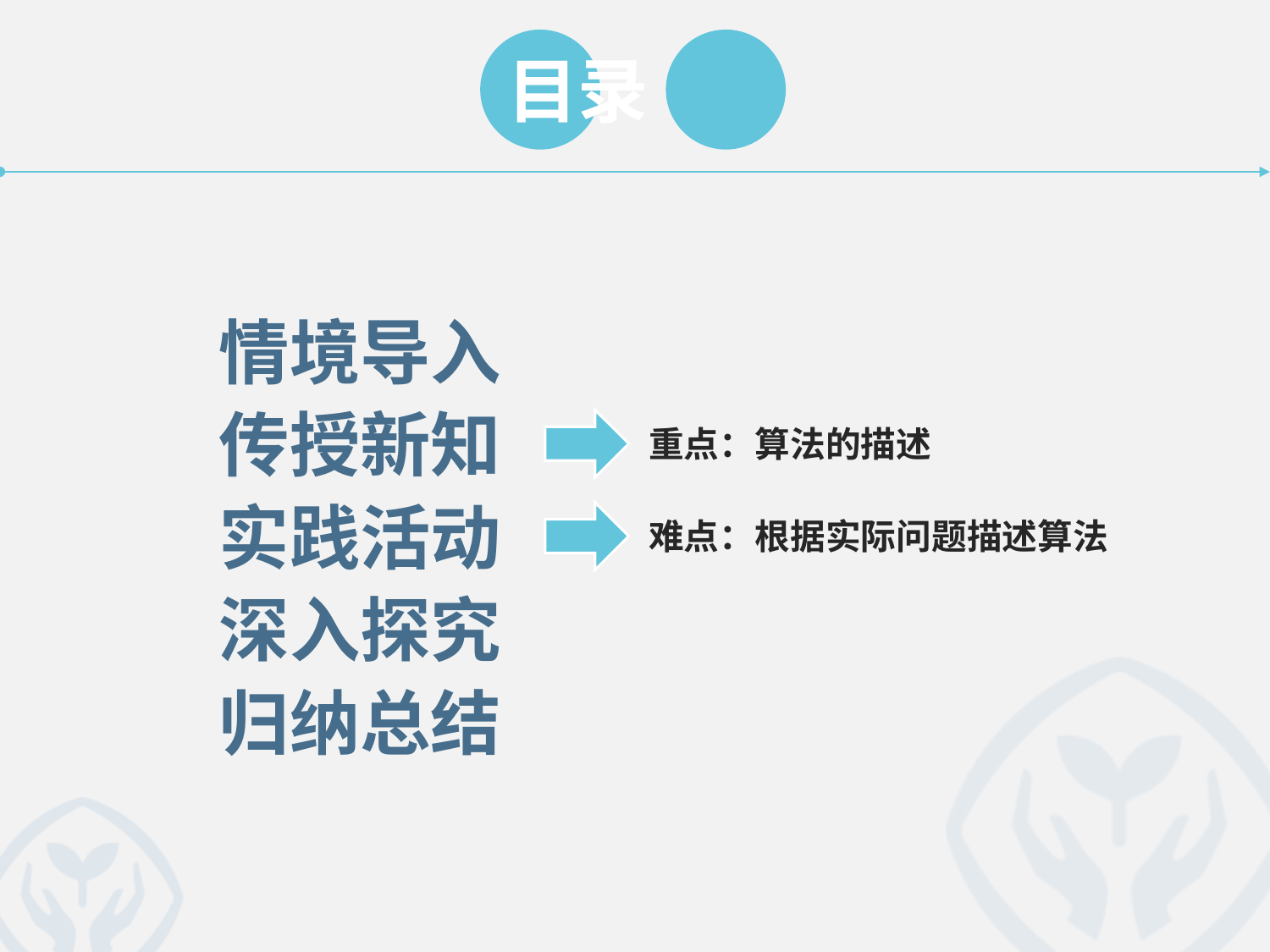

目录
情境导入
传授新知

重点：算法的描述
实践活动

难点：根据实际问题描述算法
深入探究
归纳总结